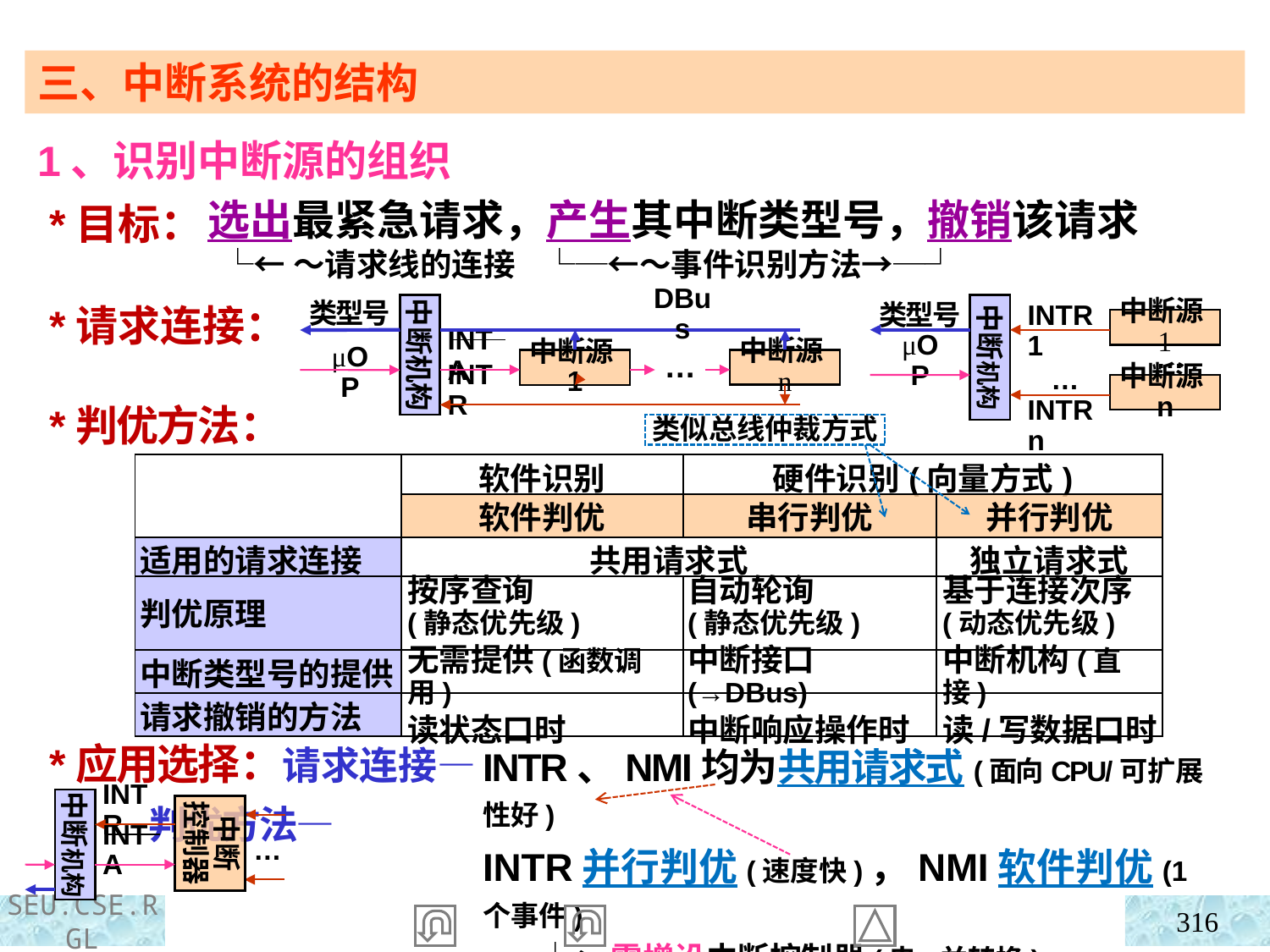

三、中断系统的结构
1、识别中断源的组织
 *目标：

 *请求连接：

 *判优方法：

 *应用选择：请求连接—
              判优方法—
选出最紧急请求，产生其中断类型号，撤销该请求
  └←～请求线的连接    └─←～事件识别方法→─┘
中断机构
中断机构
INTR1
…
INTRn
中断源1
μOP
μOP
…
中断源n
中断源1
…
INTR
中断源n
类型号
DBus
类型号
INTA
类似总线仲裁方式
|  | 软件识别 | 硬件识别(向量方式) |  |
| --- | --- | --- | --- |
|  | 软件判优 | 串行判优 | 并行判优 |
| 适用的请求连接 | 共用请求式 |  | 独立请求式 |
| 判优原理 |  |  |  |
| 中断类型号的提供 |  |  |  |
| 请求撤销的方法 |  |  |  |
按序查询
(静态优先级)
无需提供(函数调用)
读状态口时
自动轮询
(静态优先级)
中断接口(→DBus)
中断响应操作时
基于连接次序
(动态优先级)
中断机构(直接)
读/写数据口时
INTR、NMI均为共用请求式(面向CPU/可扩展性好)
INTR并行判优(速度快)，NMI软件判优(1个事件)
        └←需增设中断控制器(串-并转换)
中断机构
INTR
中断
控制器
INTA
…

316